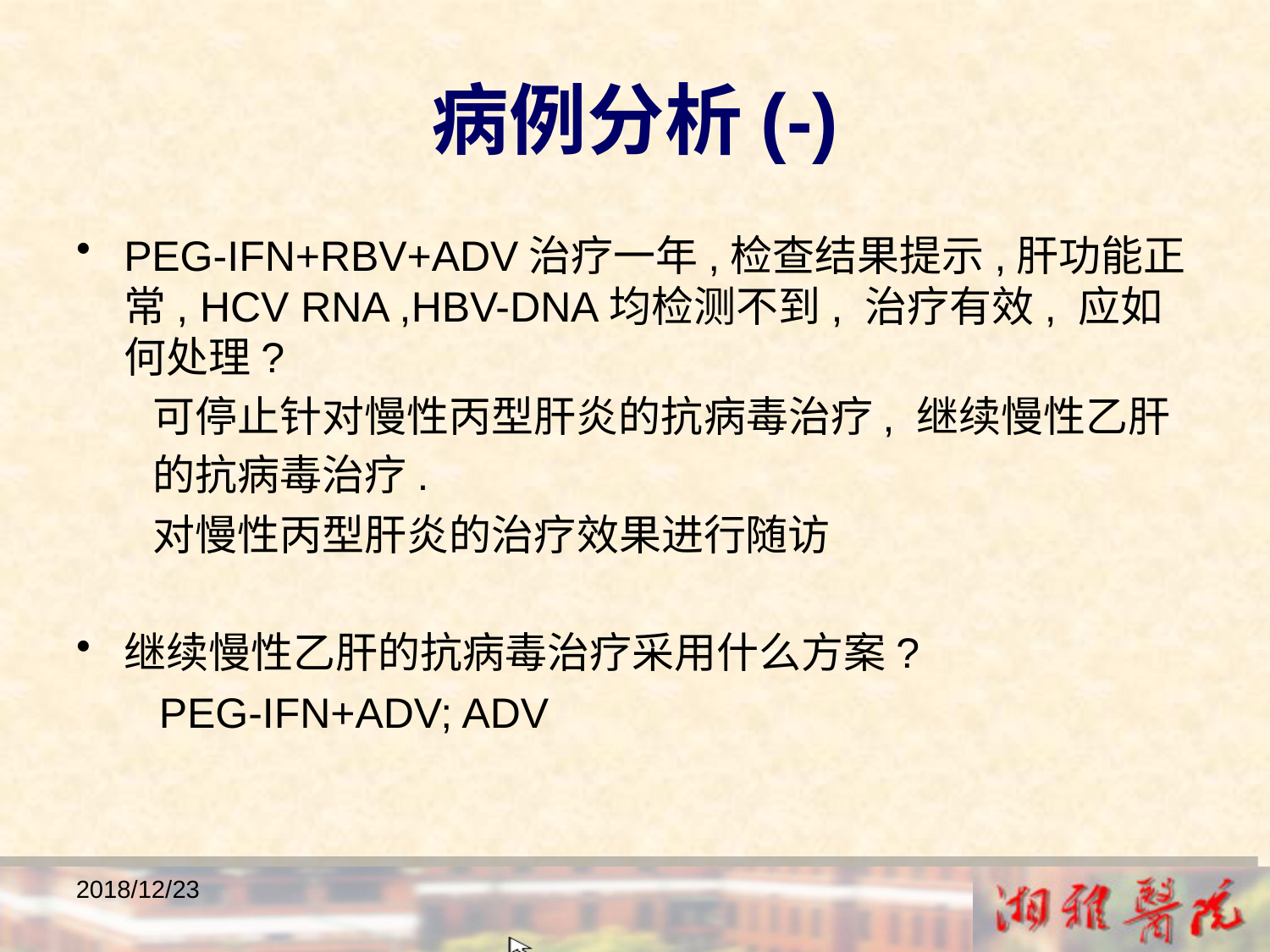

病例分析(-)
PEG-IFN+RBV+ADV治疗一年,检查结果提示,肝功能正常, HCV RNA ,HBV-DNA均检测不到, 治疗有效, 应如何处理?
       可停止针对慢性丙型肝炎的抗病毒治疗, 继续慢性乙肝
       的抗病毒治疗.
       对慢性丙型肝炎的治疗效果进行随访

继续慢性乙肝的抗病毒治疗采用什么方案?
       PEG-IFN+ADV; ADV

2018/12/23